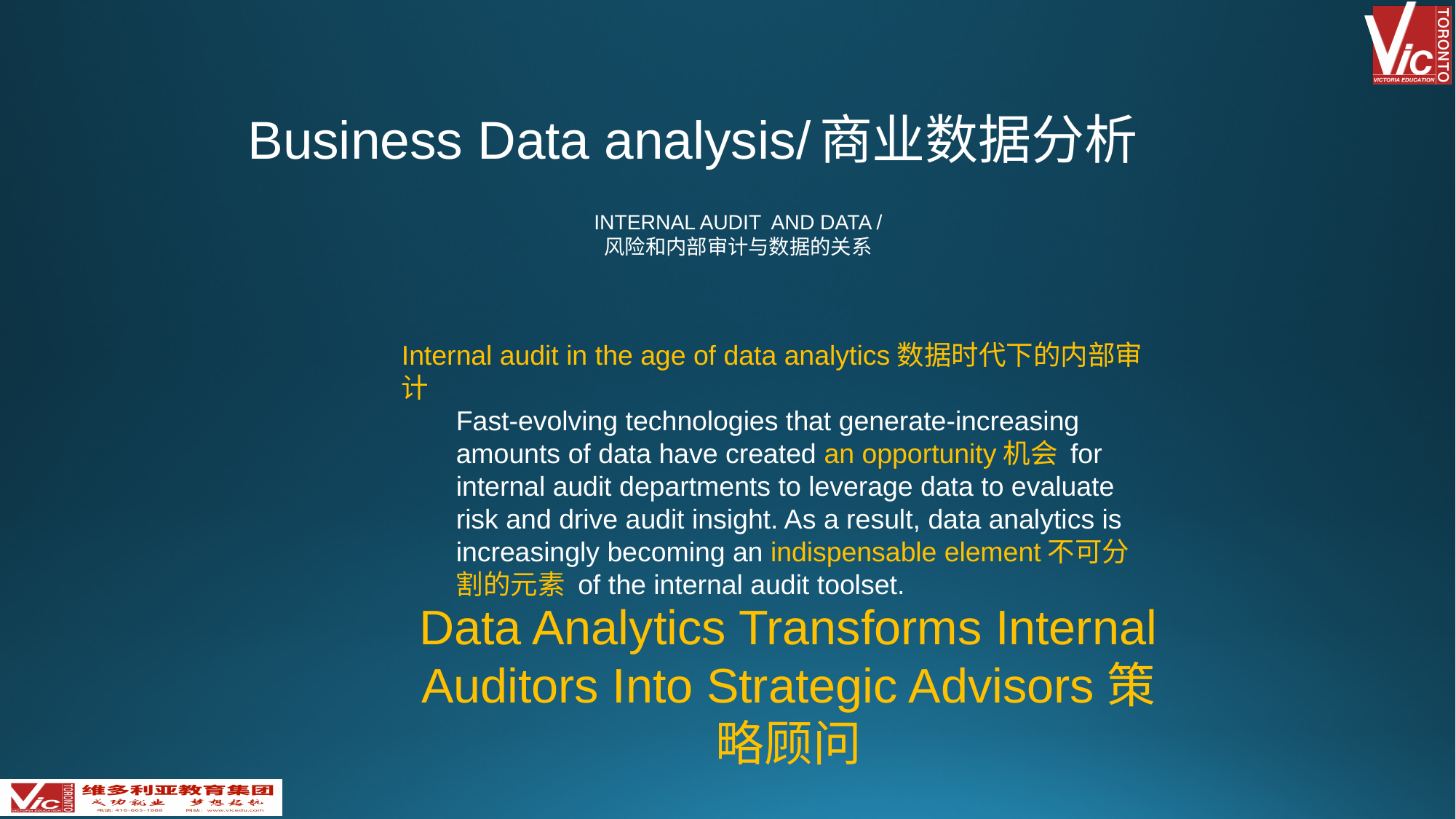

# Business Data analysis/商业数据分析
internal audit  and DATA /
风险和内部审计与数据的关系
Internal audit in the age of data analytics数据时代下的内部审计
Fast-evolving technologies that generate-increasing amounts of data have created an opportunity机会 for internal audit departments to leverage data to evaluate risk and drive audit insight. As a result, data analytics is increasingly becoming an indispensable element不可分割的元素 of the internal audit toolset.
Data Analytics Transforms Internal Auditors Into Strategic Advisors策略顾问